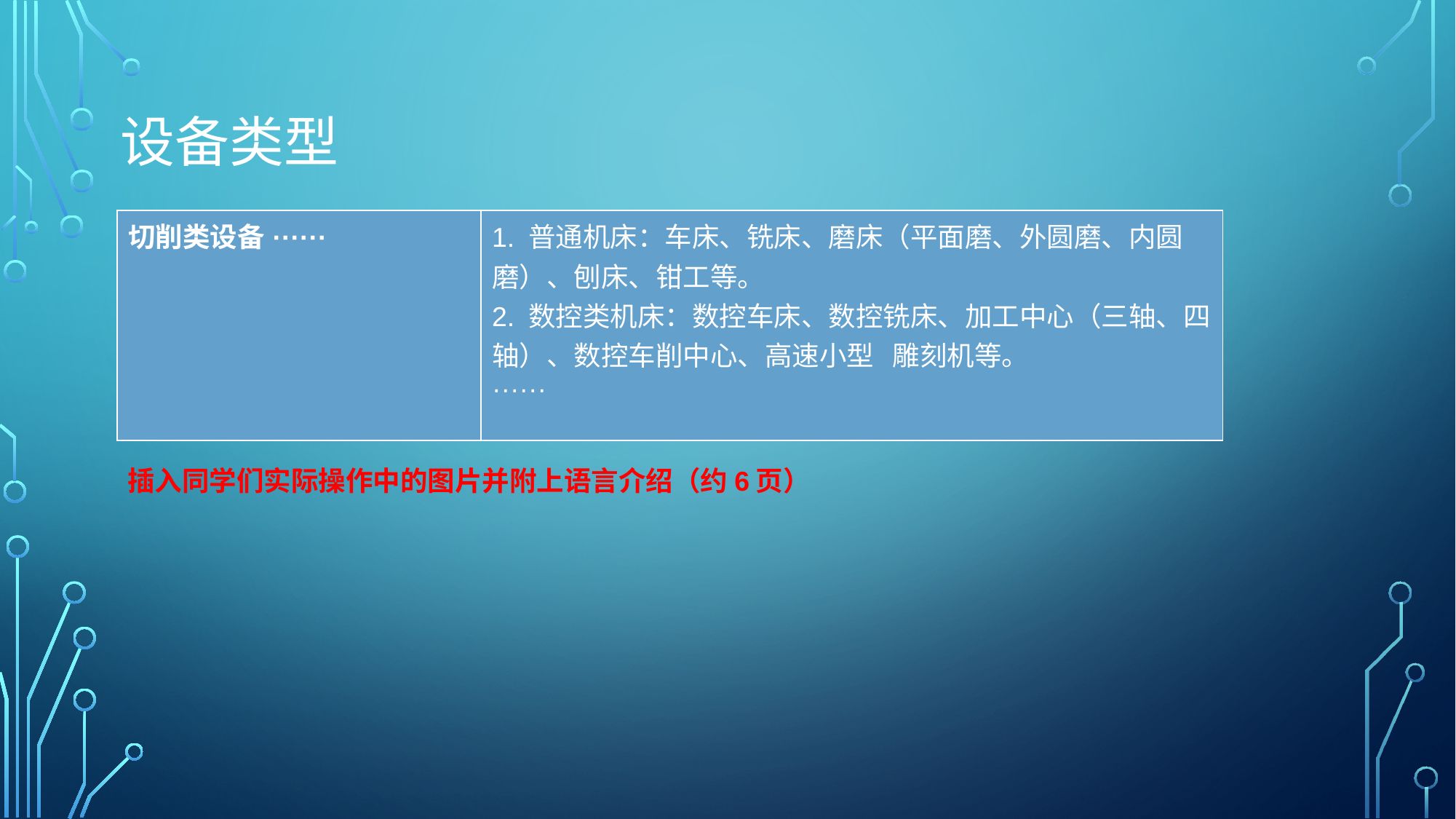

设备类型
| 切削类设备······ | 1. 普通机床：车床、铣床、磨床（平面磨、外圆磨、内圆磨）、刨床、钳工等。 2. 数控类机床：数控车床、数控铣床、加工中心（三轴、四轴）、数控车削中心、高速小型   雕刻机等。 ······ |
| --- | --- |

插入同学们实际操作中的图片并附上语言介绍（约6页）